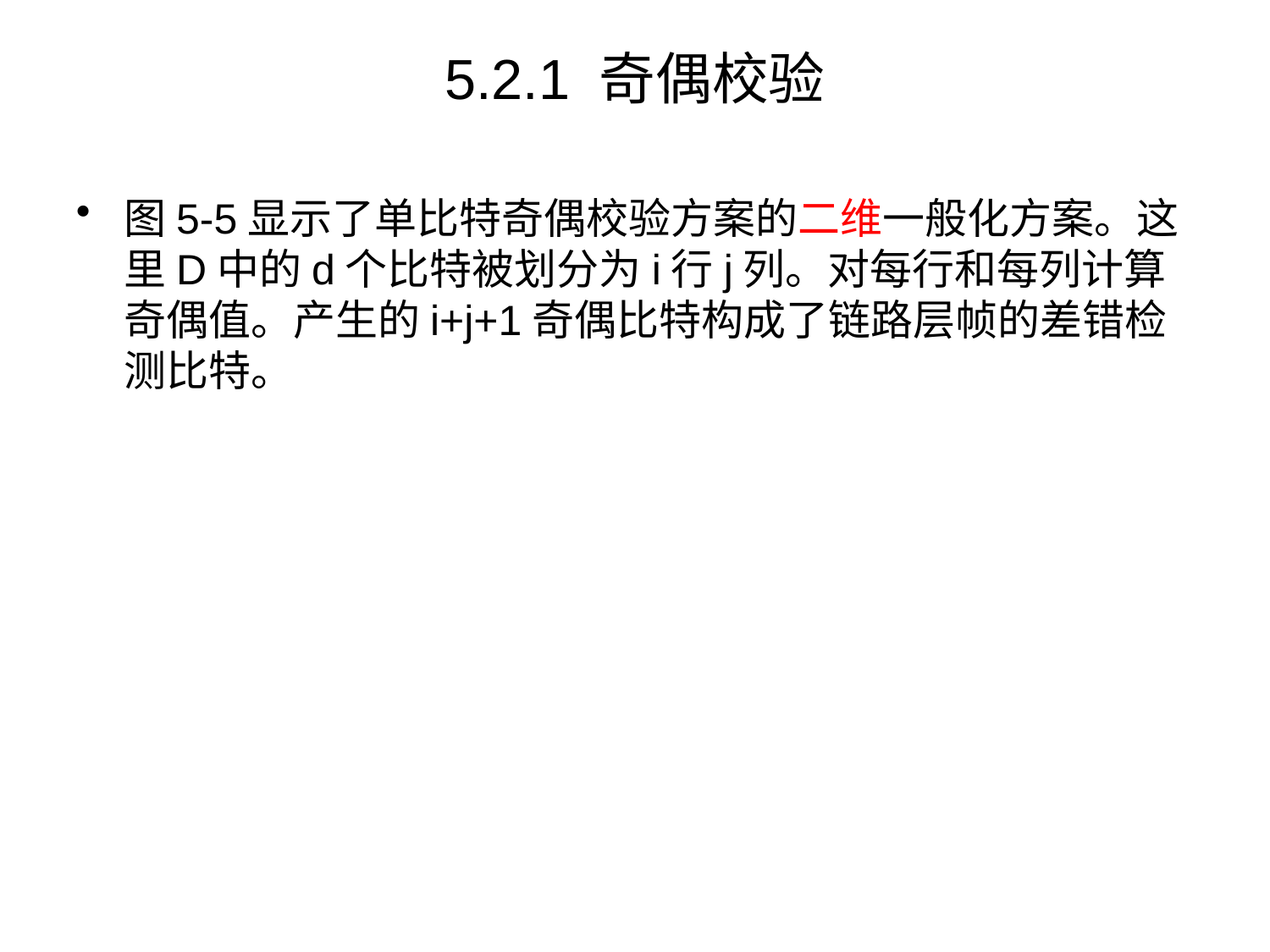

# 5.2.1 奇偶校验
图5-5显示了单比特奇偶校验方案的二维一般化方案。这里D中的d个比特被划分为i行j列。对每行和每列计算奇偶值。产生的i+j+1奇偶比特构成了链路层帧的差错检测比特。